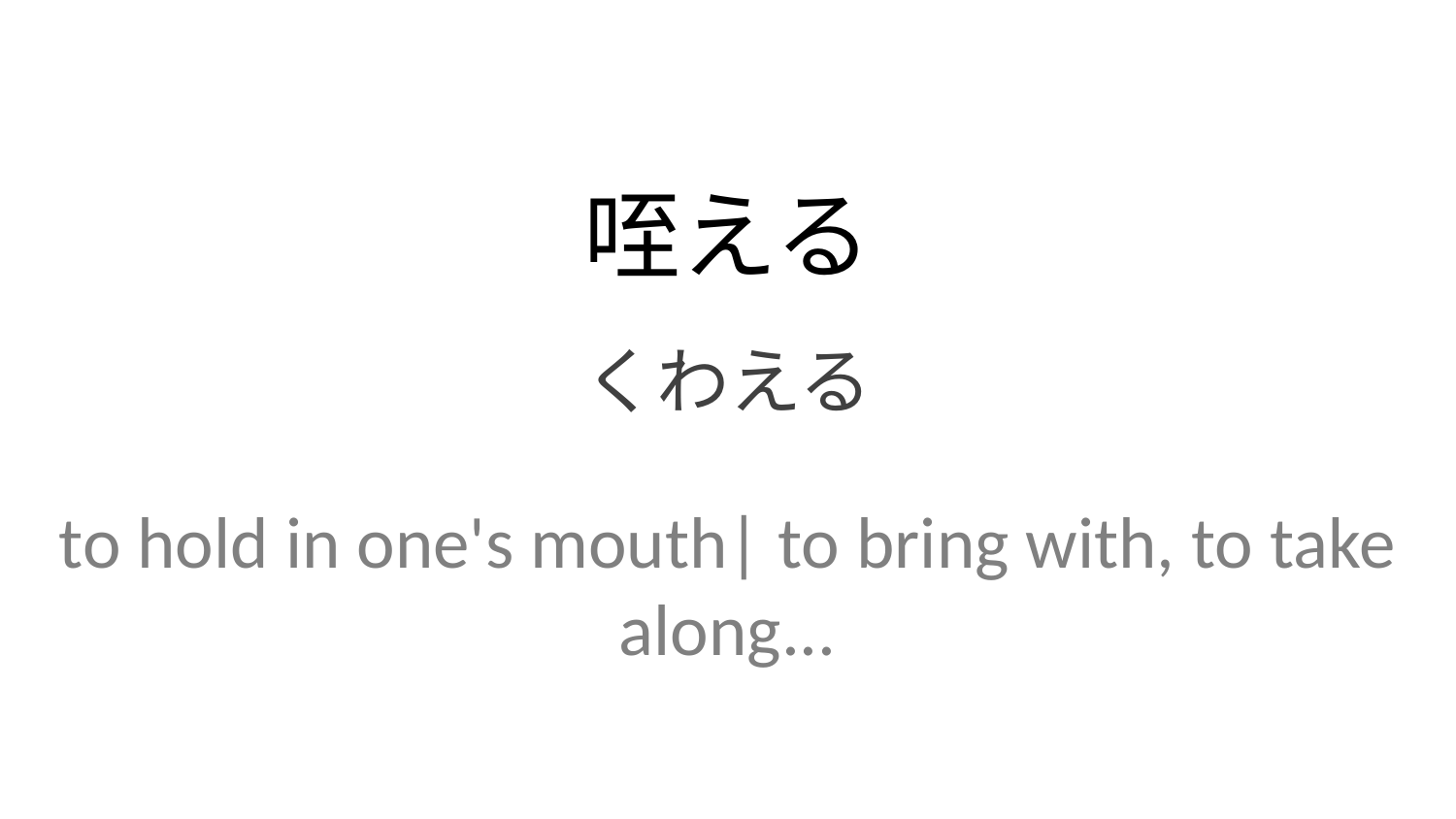

咥える

くわえる
to hold in one's mouth| to bring with, to take along...